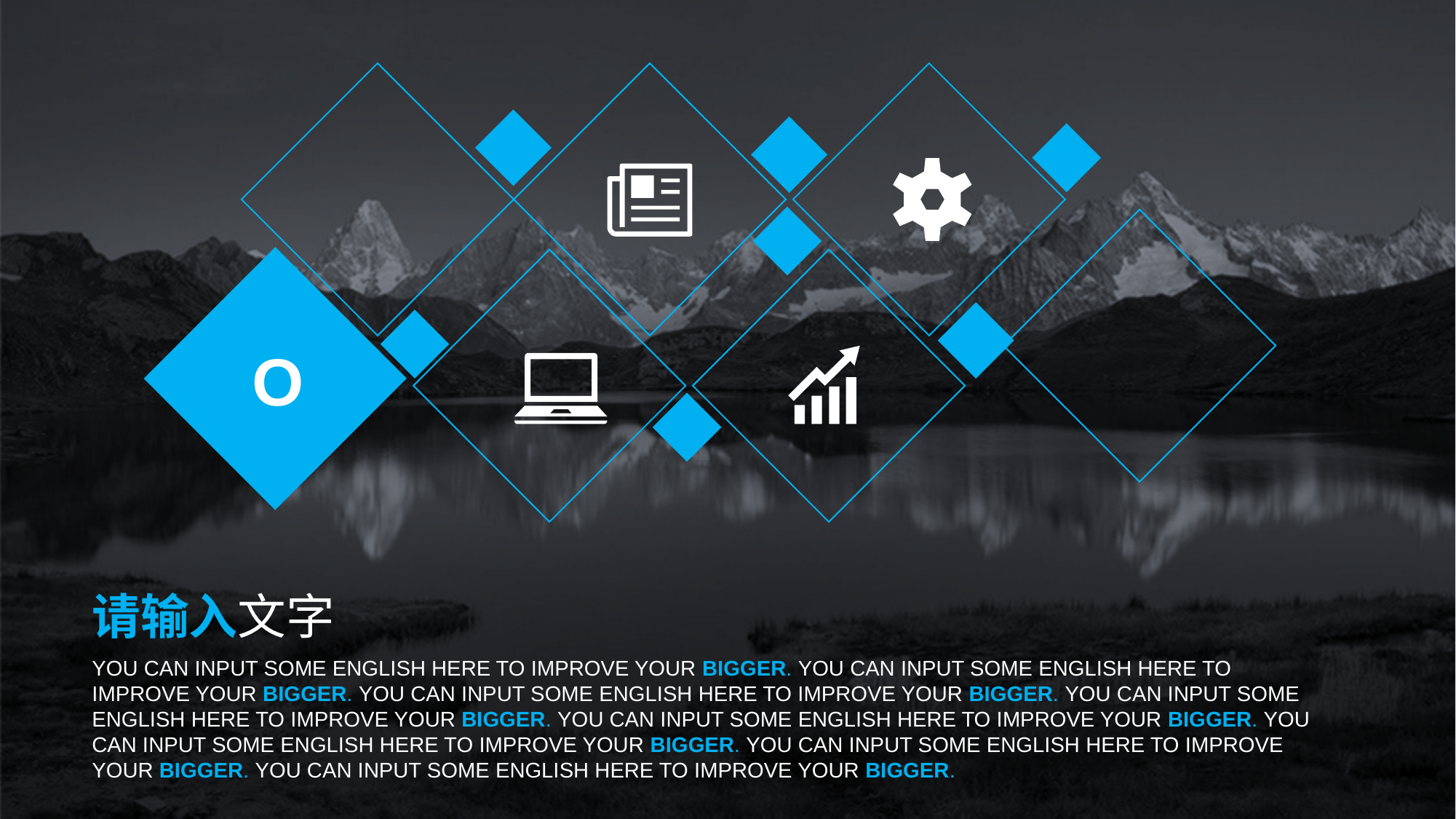

O

请输入文字
YOU CAN INPUT SOME ENGLISH HERE TO IMPROVE YOUR BIGGER. YOU CAN INPUT SOME ENGLISH HERE TO IMPROVE YOUR BIGGER. YOU CAN INPUT SOME ENGLISH HERE TO IMPROVE YOUR BIGGER. YOU CAN INPUT SOME ENGLISH HERE TO IMPROVE YOUR BIGGER. YOU CAN INPUT SOME ENGLISH HERE TO IMPROVE YOUR BIGGER. YOU CAN INPUT SOME ENGLISH HERE TO IMPROVE YOUR BIGGER. YOU CAN INPUT SOME ENGLISH HERE TO IMPROVE YOUR BIGGER. YOU CAN INPUT SOME ENGLISH HERE TO IMPROVE YOUR BIGGER.